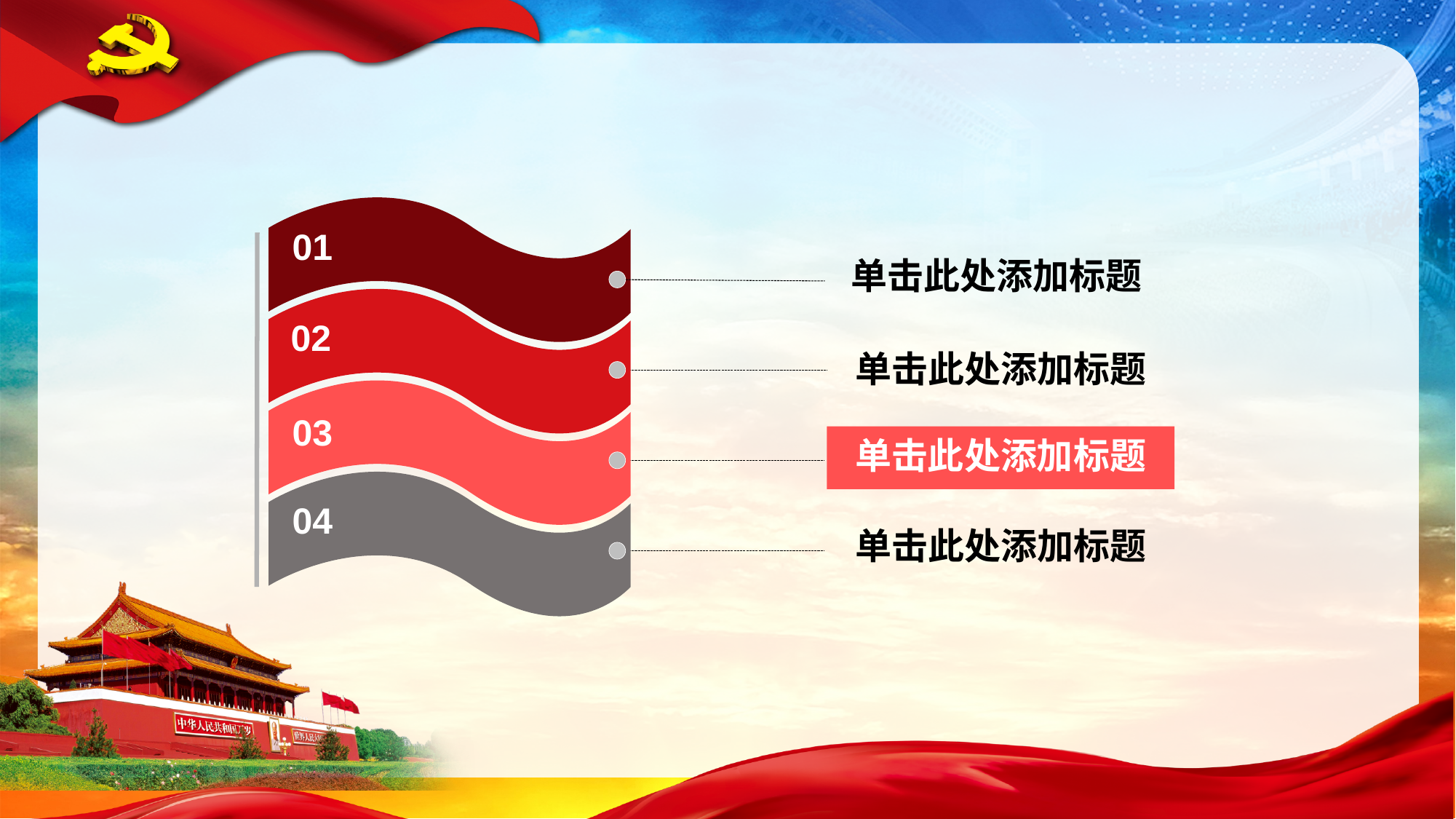

01

单击此处添加标题
02
单击此处添加标题

单击此处添加标题
03

04
单击此处添加标题